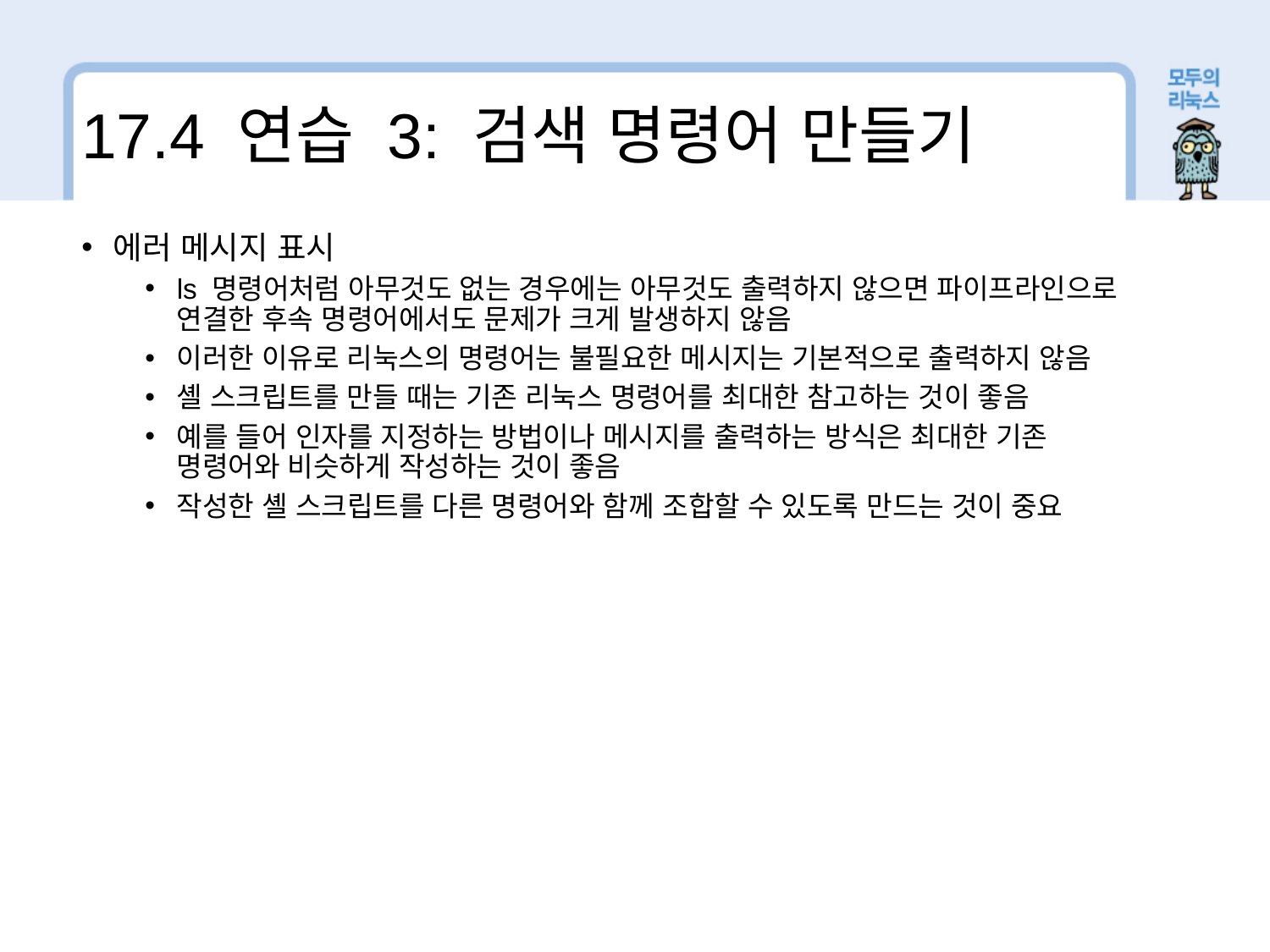

17.4 연습 3: 검색 명령어 만들기
에러 메시지 표시
ls 명령어처럼 아무것도 없는 경우에는 아무것도 출력하지 않으면 파이프라인으로 연결한 후속 명령어에서도 문제가 크게 발생하지 않음
이러한 이유로 리눅스의 명령어는 불필요한 메시지는 기본적으로 출력하지 않음
셸 스크립트를 만들 때는 기존 리눅스 명령어를 최대한 참고하는 것이 좋음
예를 들어 인자를 지정하는 방법이나 메시지를 출력하는 방식은 최대한 기존 명령어와 비슷하게 작성하는 것이 좋음
작성한 셸 스크립트를 다른 명령어와 함께 조합할 수 있도록 만드는 것이 중요